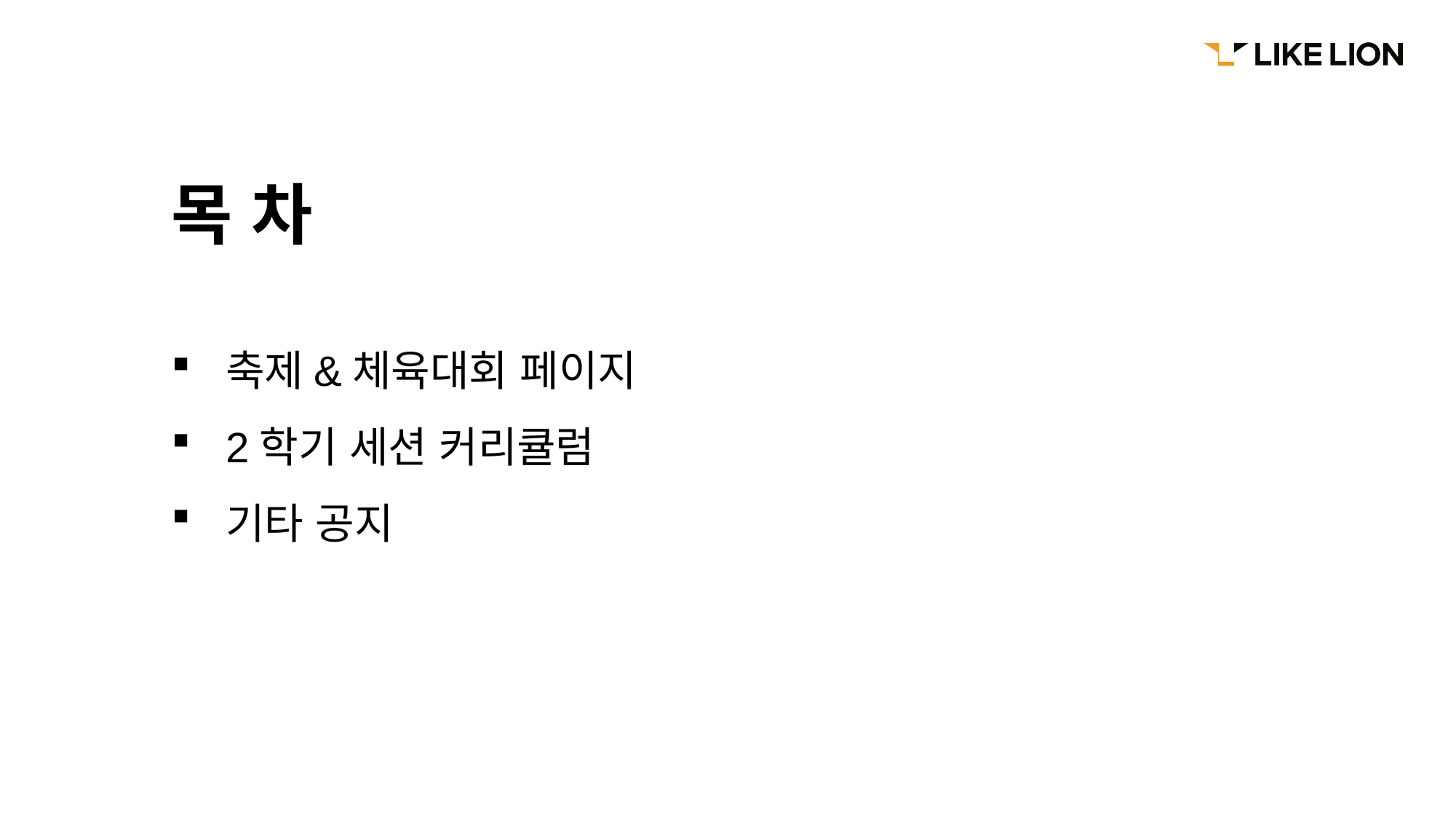

목 차
축제&체육대회 페이지
2학기 세션 커리큘럼
기타 공지